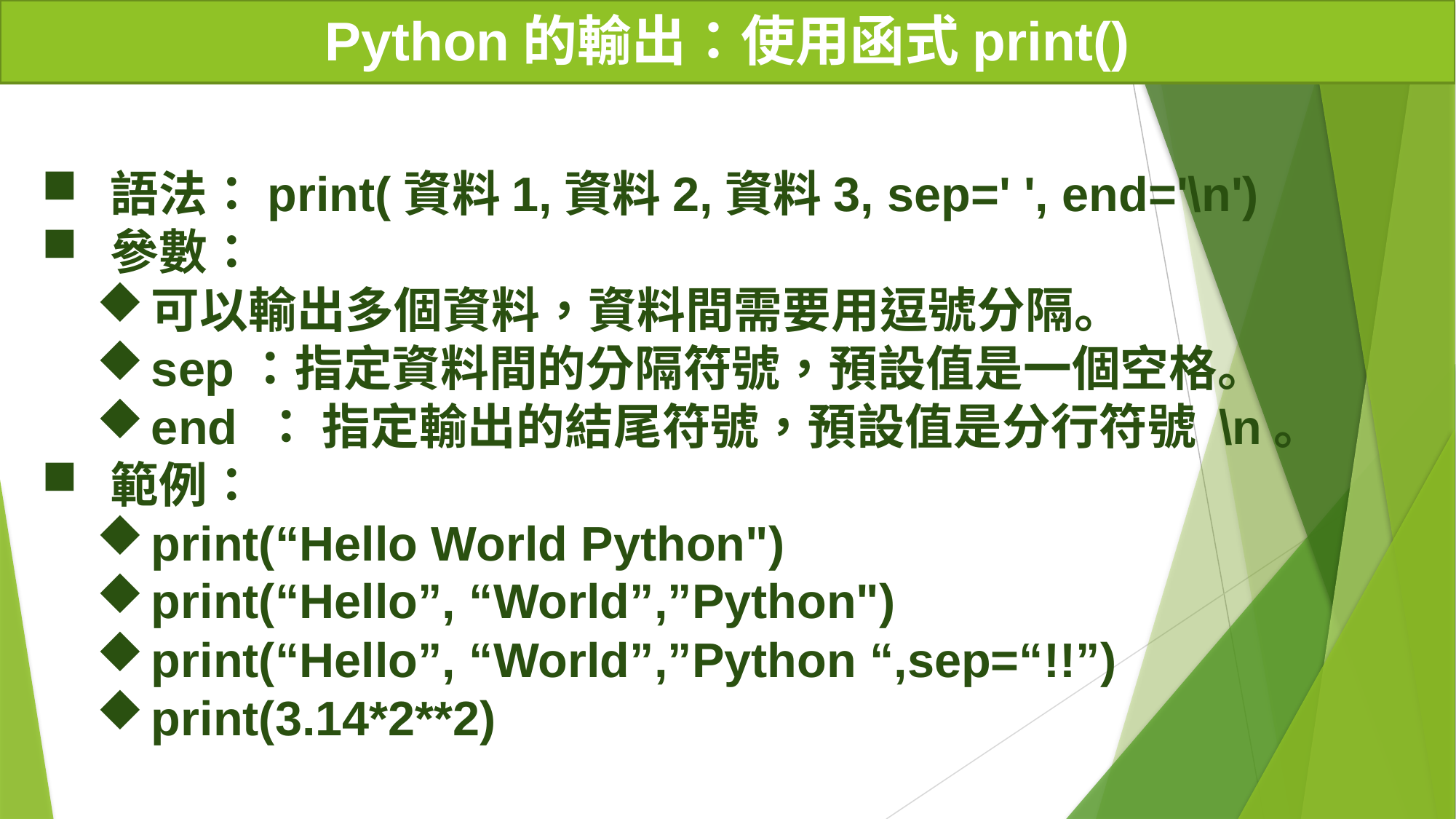

Python的輸出：使用函式print()
語法：print(資料1,資料2,資料3, sep=' ', end='\n')
參數：
可以輸出多個資料，資料間需要用逗號分隔。
sep：指定資料間的分隔符號，預設值是一個空格。
end ： 指定輸出的結尾符號，預設值是分行符號 \n。
範例：
print(“Hello World Python")
print(“Hello”, “World”,”Python")
print(“Hello”, “World”,”Python “,sep=“!!”)
print(3.14*2**2)